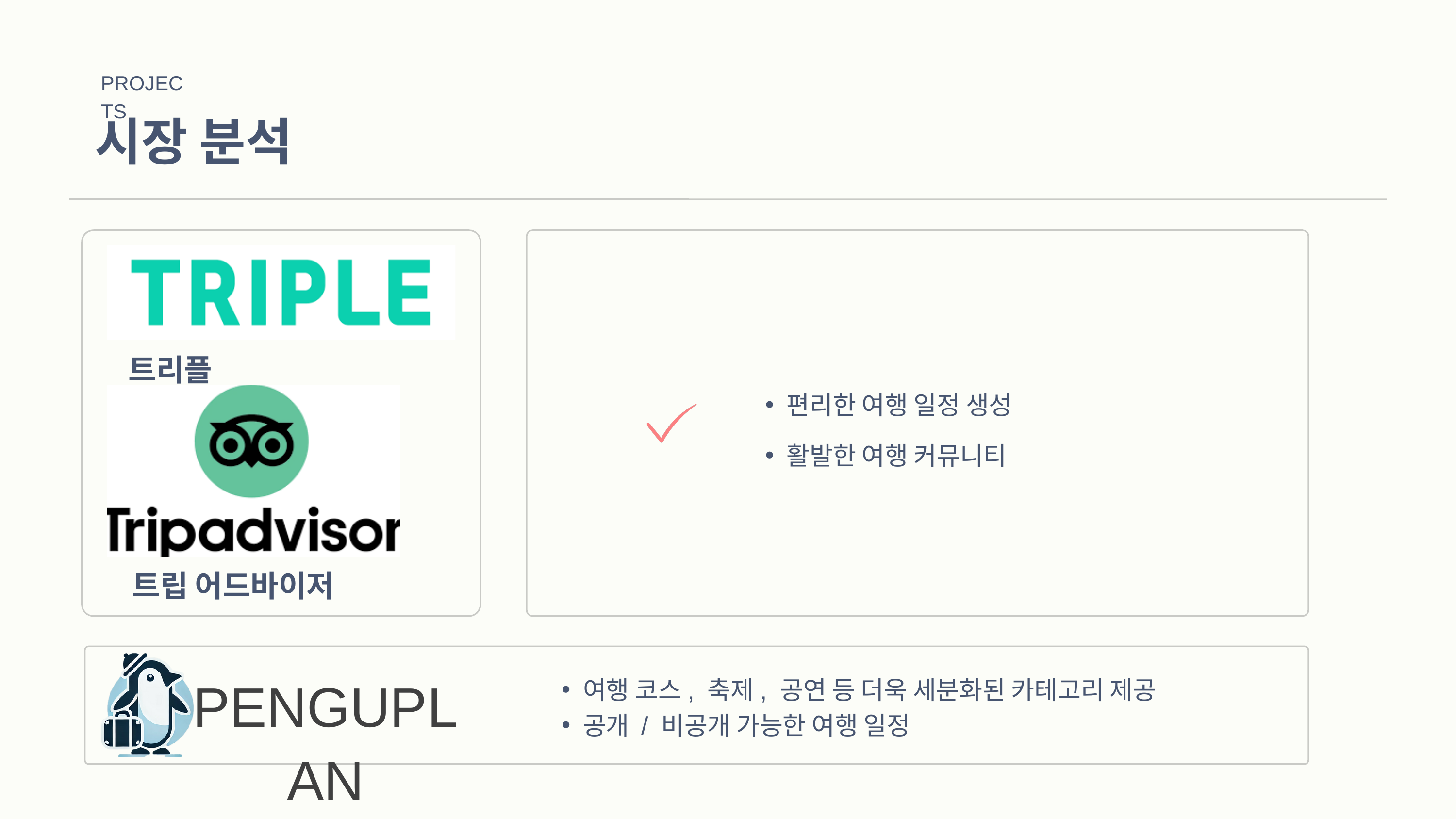

PROJECTS
시장 분석

트리플
편리한 여행 일정 생성
활발한 여행 커뮤니티

트립 어드바이저

PENGUPLAN
여행 코스, 축제, 공연 등 더욱 세분화된 카테고리 제공
공개 / 비공개 가능한 여행 일정